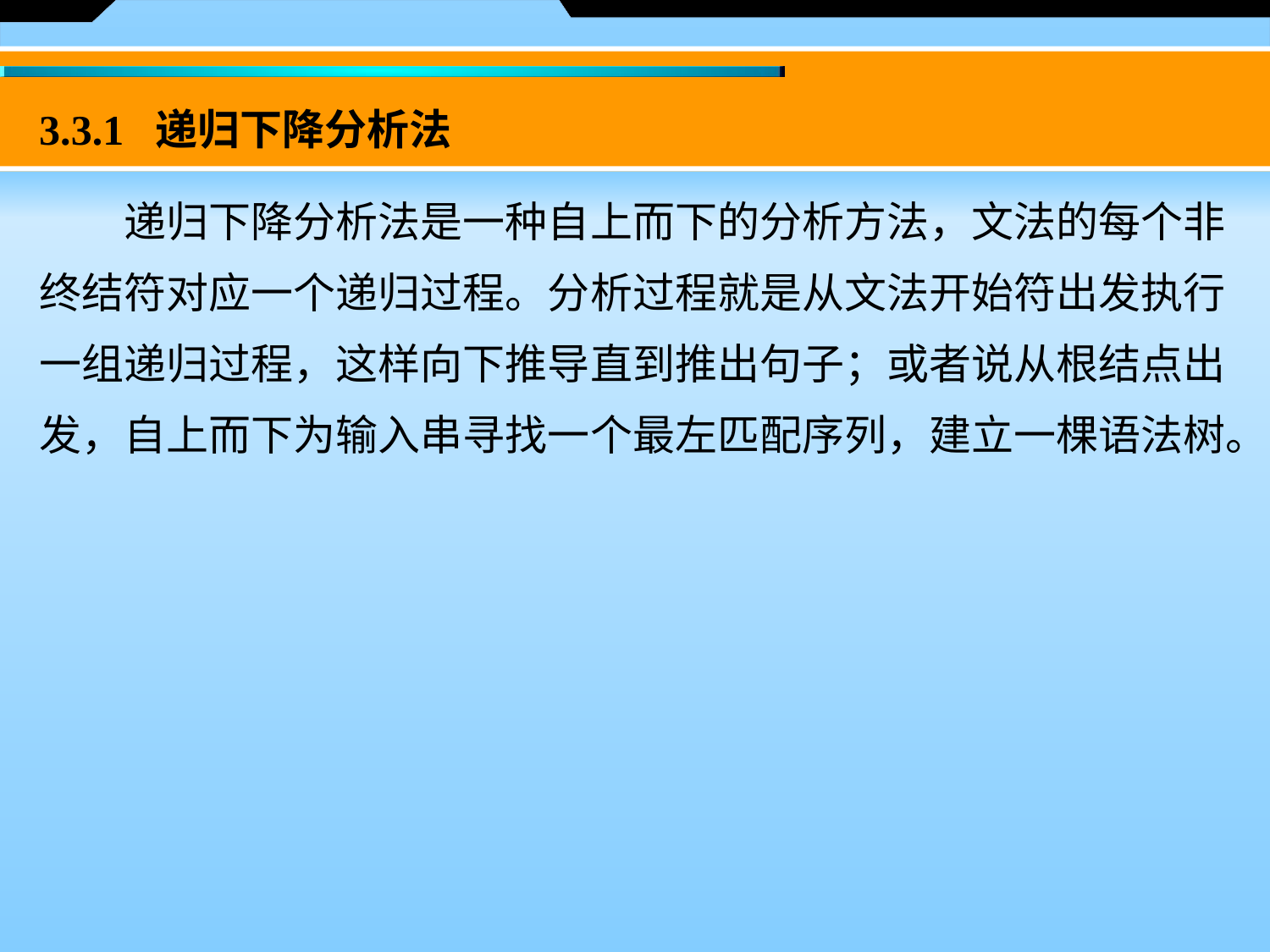

3.3.1  递归下降分析法
　　递归下降分析法是一种自上而下的分析方法，文法的每个非终结符对应一个递归过程。分析过程就是从文法开始符出发执行一组递归过程，这样向下推导直到推出句子；或者说从根结点出发，自上而下为输入串寻找一个最左匹配序列，建立一棵语法树。